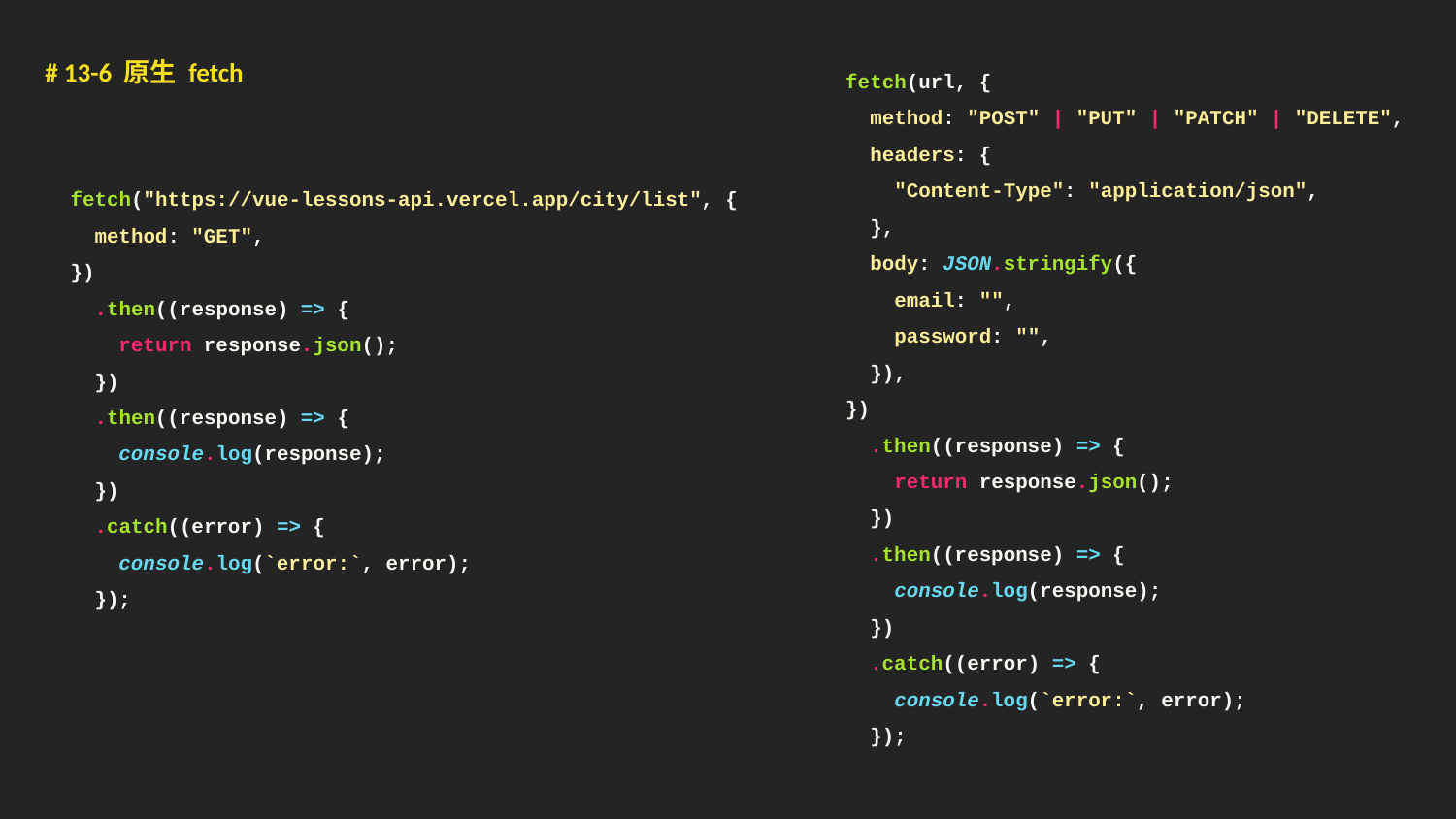

# 13-6 原生 fetch
     fetch(url, {
       method: "POST" | "PUT" | "PATCH" | "DELETE",
       headers: {
         "Content-Type": "application/json",
       },
       body: JSON.stringify({
         email: "",
         password: "",
       }),
     })
       .then((response) => {
         return response.json();
       })
       .then((response) => {
         console.log(response);
       })
       .catch((error) => {
         console.log(`error:`, error);
       });
     fetch("https://vue-lessons-api.vercel.app/city/list", {
       method: "GET",
     })
       .then((response) => {
         return response.json();
       })
       .then((response) => {
         console.log(response);
       })
       .catch((error) => {
         console.log(`error:`, error);
       });